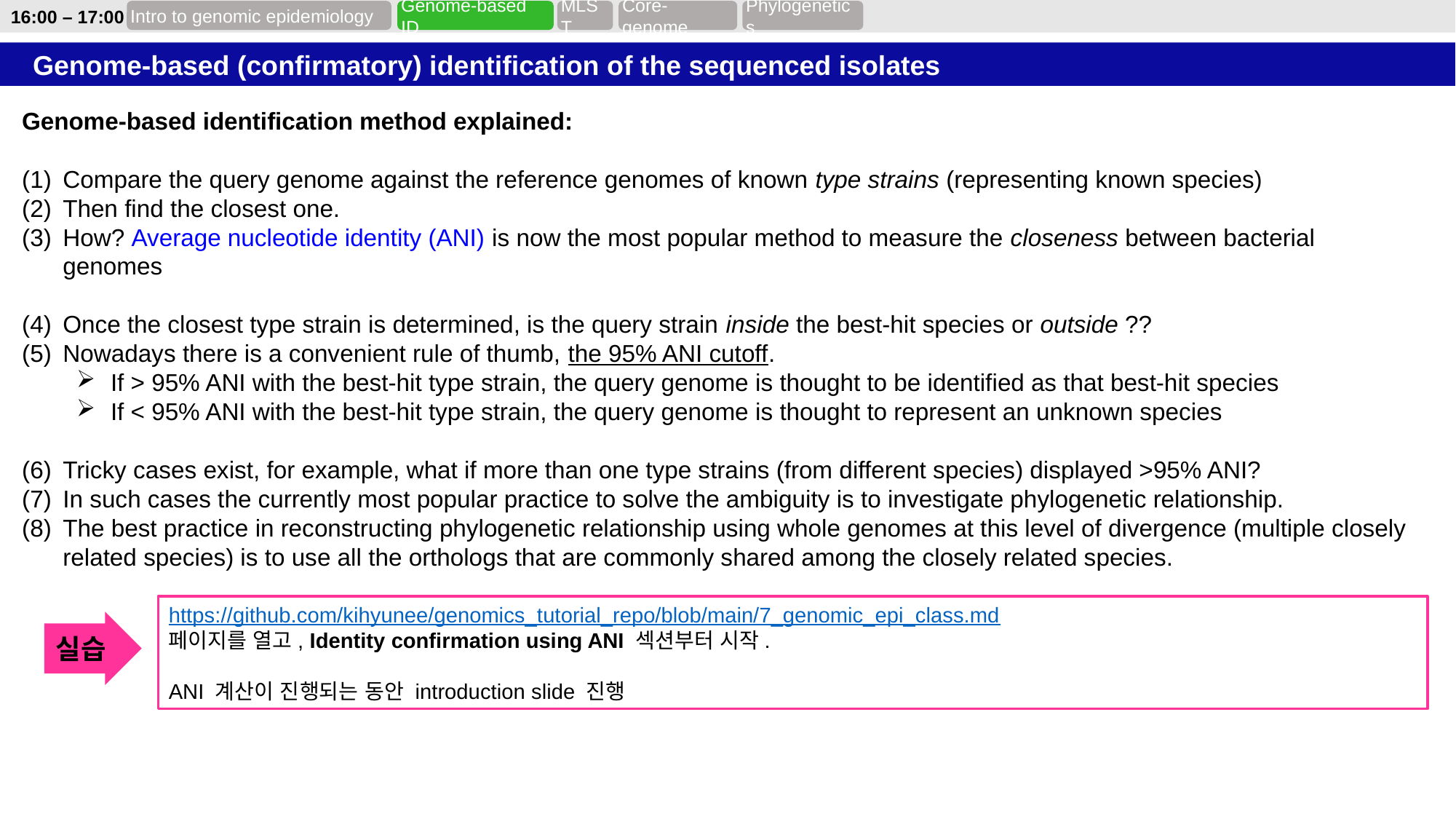

16:00 – 17:00
Genome-based ID
MLST
Phylogenetics
Intro to genomic epidemiology
Core-genome
Genome-based (confirmatory) identification of the sequenced isolates
Genome-based identification method explained:

Compare the query genome against the reference genomes of known type strains (representing known species)
Then find the closest one.
How? Average nucleotide identity (ANI) is now the most popular method to measure the closeness between bacterial genomes

Once the closest type strain is determined, is the query strain inside the best-hit species or outside ??
Nowadays there is a convenient rule of thumb, the 95% ANI cutoff.
If > 95% ANI with the best-hit type strain, the query genome is thought to be identified as that best-hit species
If < 95% ANI with the best-hit type strain, the query genome is thought to represent an unknown species

Tricky cases exist, for example, what if more than one type strains (from different species) displayed >95% ANI?
In such cases the currently most popular practice to solve the ambiguity is to investigate phylogenetic relationship.
The best practice in reconstructing phylogenetic relationship using whole genomes at this level of divergence (multiple closely related species) is to use all the orthologs that are commonly shared among the closely related species.
https://github.com/kihyunee/genomics_tutorial_repo/blob/main/7_genomic_epi_class.md
페이지를 열고, Identity confirmation using ANI 섹션부터 시작.

ANI 계산이 진행되는 동안 introduction slide 진행

실습